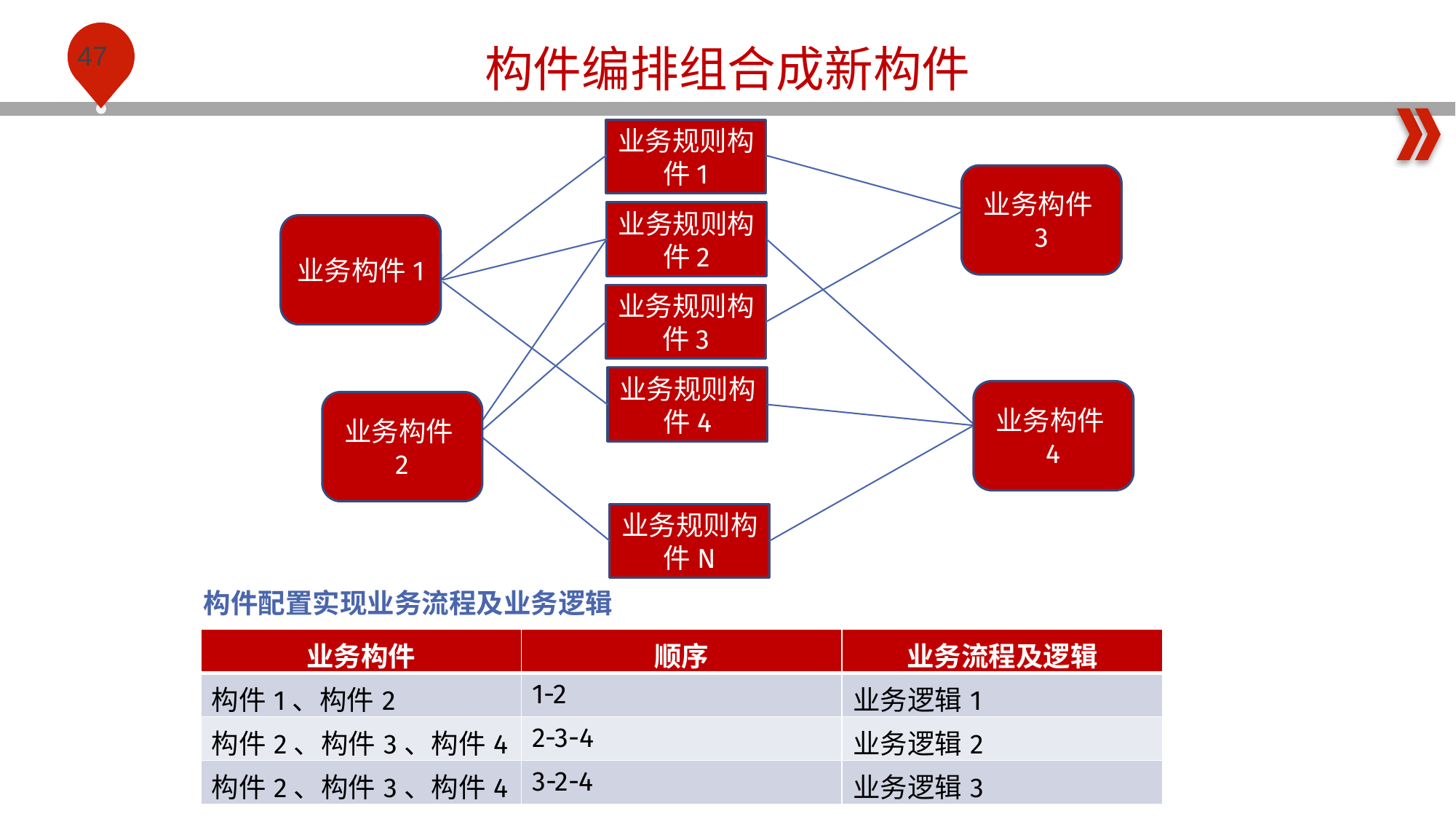

构件编排组合成新构件
业务规则构件1
业务构件3
业务规则构件2
业务构件1

业务规则构件3
第二阶段：学和验证开源项目switchyard
业务规则构件4
业务构件4
业务构件2
业务规则构件N
构件配置实现业务流程及业务逻辑
第三阶段：学习和验证w开发与发布
| 业务构件 | 顺序 | 业务流程及逻辑 |
| --- | --- | --- |
| 构件1、构件2 | 1-2 | 业务逻辑1 |
| 构件2、构件3、构件4 | 2-3-4 | 业务逻辑2 |
| 构件2、构件3、构件4 | 3-2-4 | 业务逻辑3 |